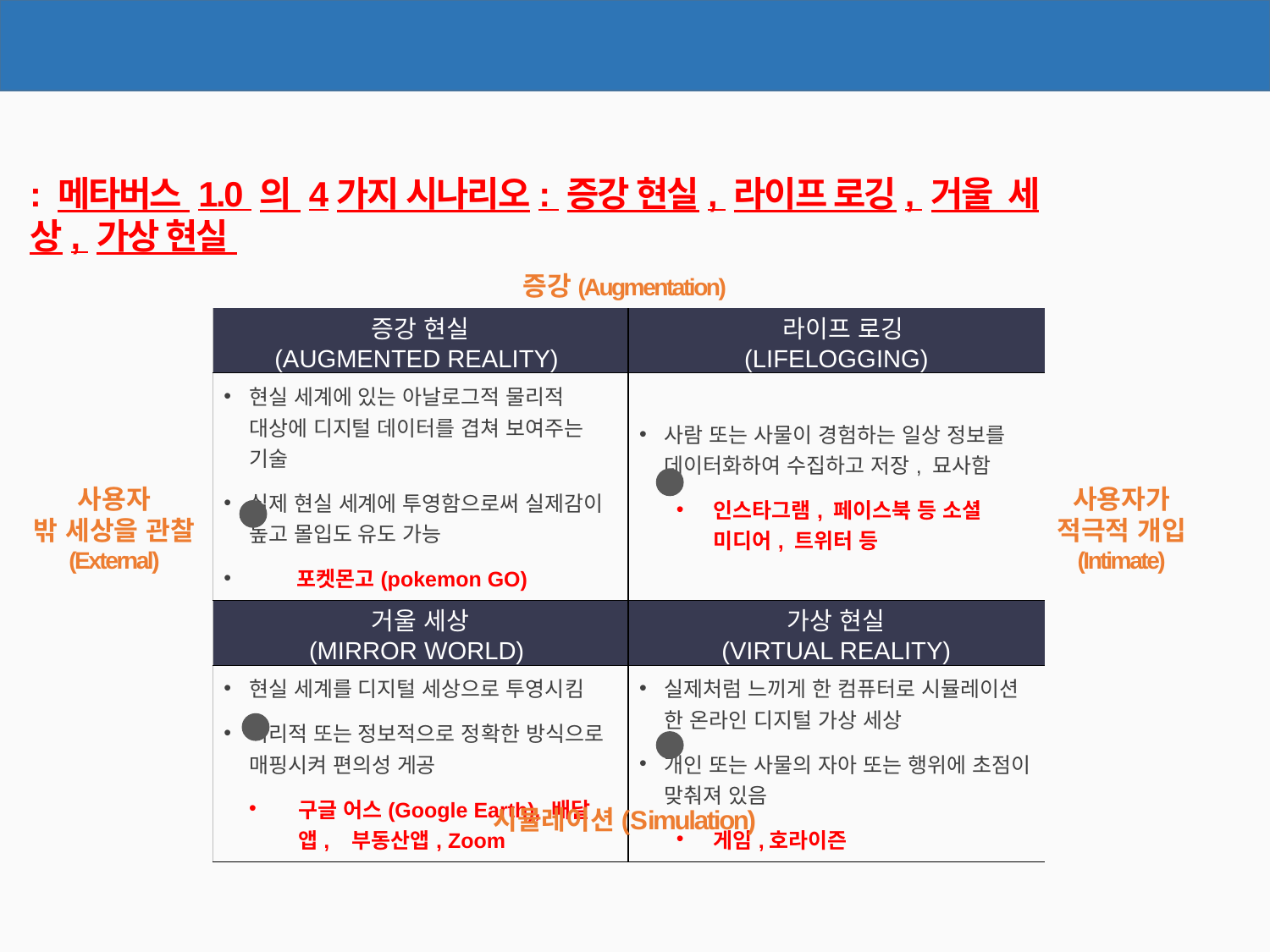

메타버스 1.0
: 메타버스 1.0 의 4가지 시나리오: 증강 현실, 라이프 로깅, 거울  세상, 가상 현실
증강(Augmentation)
| 증강 현실 (AUGMENTED REALITY) | 라이프 로깅 (LIFELOGGING) |
| --- | --- |
| 현실 세계에 있는 아날로그적 물리적 대상에 디지털 데이터를 겹쳐 보여주는 기술 실제 현실 세계에 투영함으로써 실제감이 높고 몰입도 유도 가능 포켓몬고(pokemon GO) | 사람 또는 사물이 경험하는 일상 정보를 데이터화하여 수집하고 저장, 묘사함 인스타그램, 페이스북 등 소셜 미디어, 트위터 등 |
| 거울 세상 (MIRROR WORLD) | 가상 현실 (VIRTUAL REALITY) |
| 현실 세계를 디지털 세상으로 투영시킴 지리적 또는 정보적으로 정확한 방식으로 매핑시켜 편의성 게공 구글 어스(Google Earth), 배달 앱, 부동산앱, Zoom | 실제처럼 느끼게 한 컴퓨터로 시뮬레이션 한 온라인 디지털 가상 세상 개인 또는 사물의 자아 또는 행위에 초점이 맞춰져 있음 게임,호라이즌 |
예

사용자
밖 세상을 관찰
(External)
사용자가
적극적 개입
(Intimate)
예

예

예

시뮬레이션(Simulation)